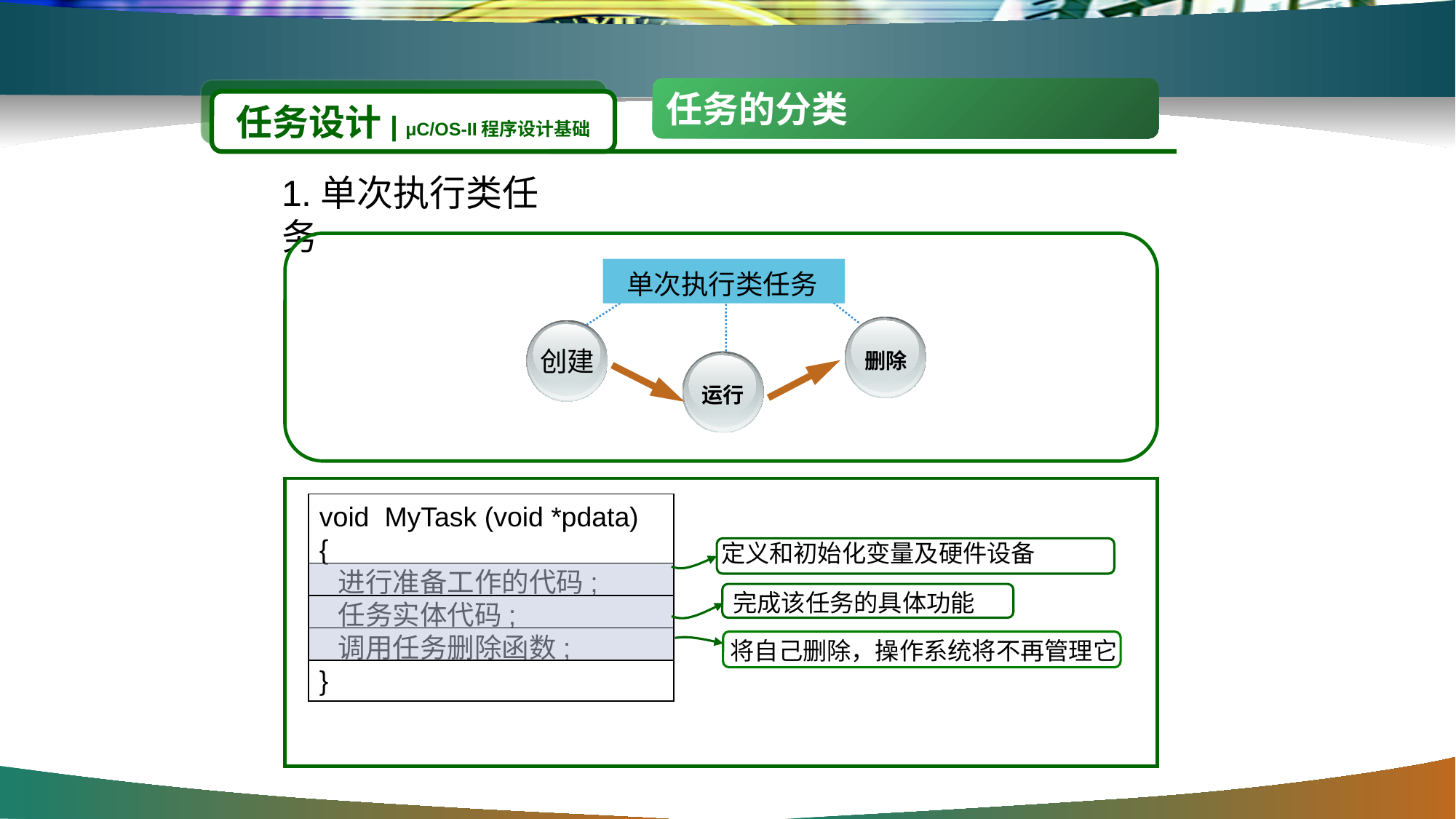

任务的分类
任务设计| μC/OS-II程序设计基础

1.单次执行类任务

单次执行类任务

运行

创建

删除

void  MyTask (void *pdata)
{
  进行准备工作的代码;
  任务实体代码;
  调用任务删除函数;
}
定义和初始化变量及硬件设备

完成该任务的具体功能

将自己删除，操作系统将不再管理它